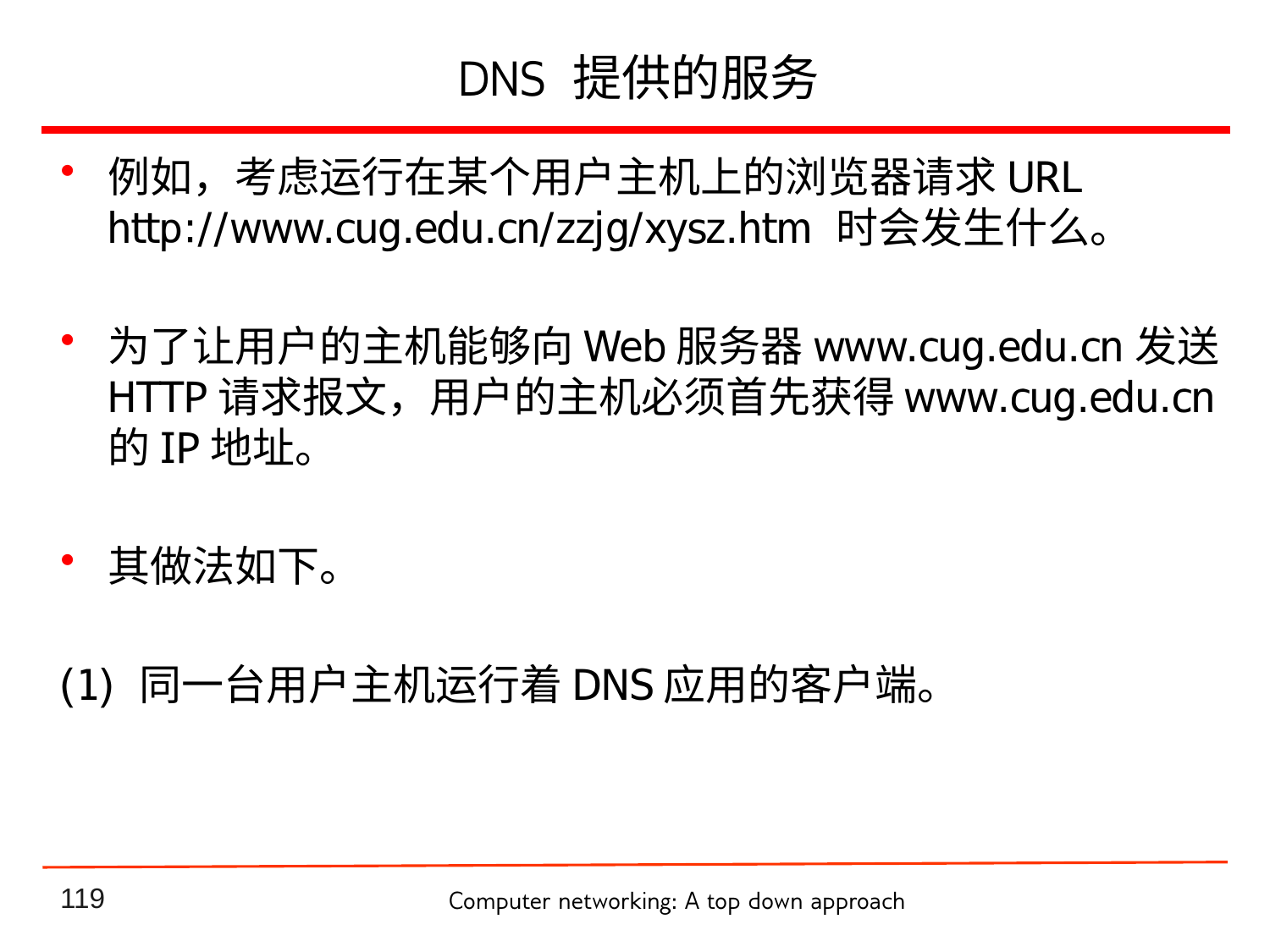

# DNS 提供的服务
例如，考虑运行在某个用户主机上的浏览器请求URL http://www.cug.edu.cn/zzjg/xysz.htm 时会发生什么。

为了让用户的主机能够向Web服务器www.cug.edu.cn发送HTTP请求报文，用户的主机必须首先获得www.cug.edu.cn的IP地址。

其做法如下。

(1) 同一台用户主机运行着DNS应用的客户端。
Computer networking: A top down approach